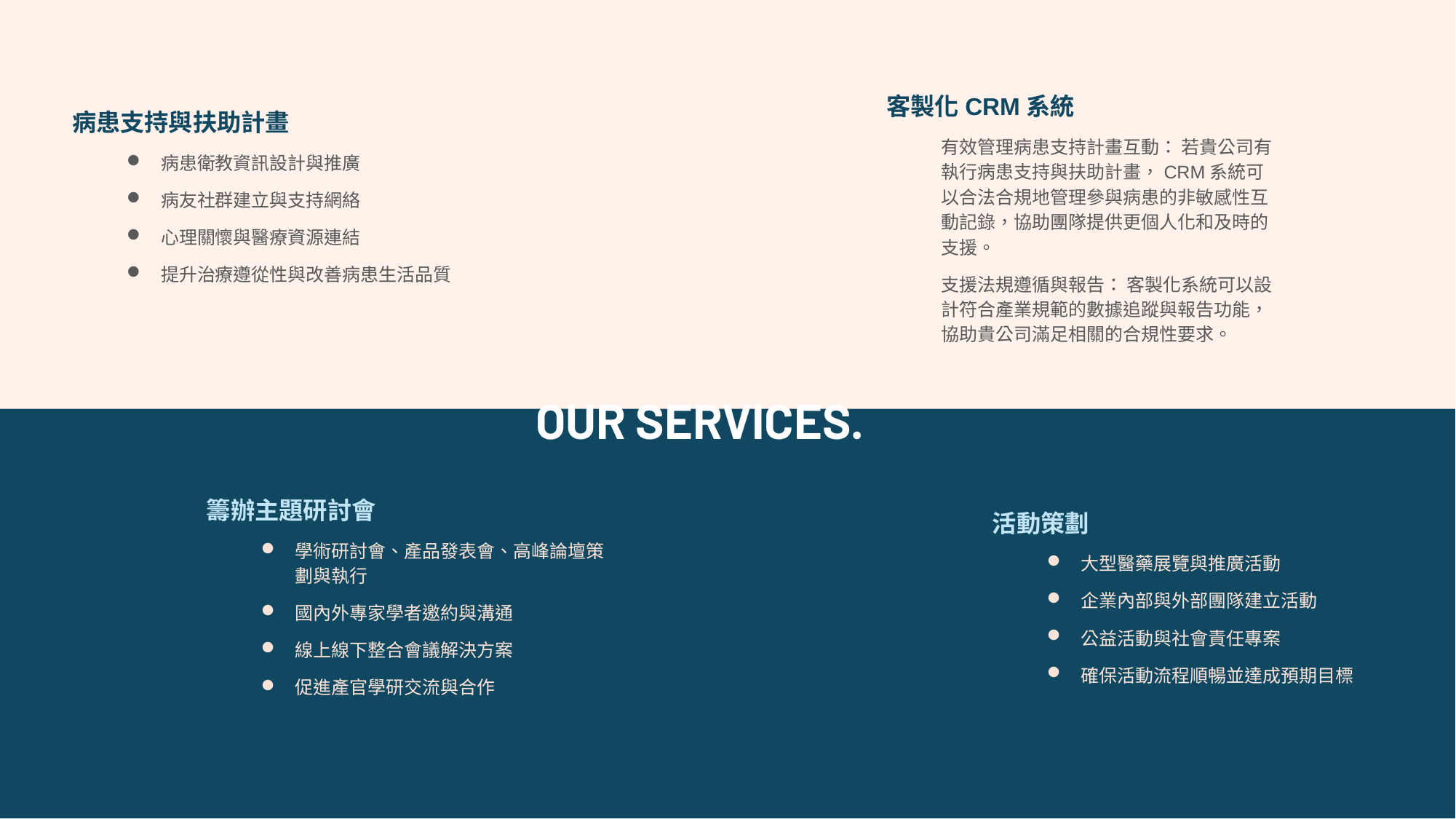

客製化CRM系統
有效管理病患支持計畫互動： 若貴公司有執行病患支持與扶助計畫，CRM系統可以合法合規地管理參與病患的非敏感性互動記錄，協助團隊提供更個人化和及時的支援。
支援法規遵循與報告： 客製化系統可以設計符合產業規範的數據追蹤與報告功能，協助貴公司滿足相關的合規性要求。

病患支持與扶助計畫
病患衛教資訊設計與推廣
病友社群建立與支持網絡
心理關懷與醫療資源連結
提升治療遵從性與改善病患生活品質
OUR SERVICES.

籌辦主題研討會
學術研討會、產品發表會、高峰論壇策劃與執行
國內外專家學者邀約與溝通
線上線下整合會議解決方案
促進產官學研交流與合作
活動策劃
大型醫藥展覽與推廣活動
企業內部與外部團隊建立活動
公益活動與社會責任專案
確保活動流程順暢並達成預期目標